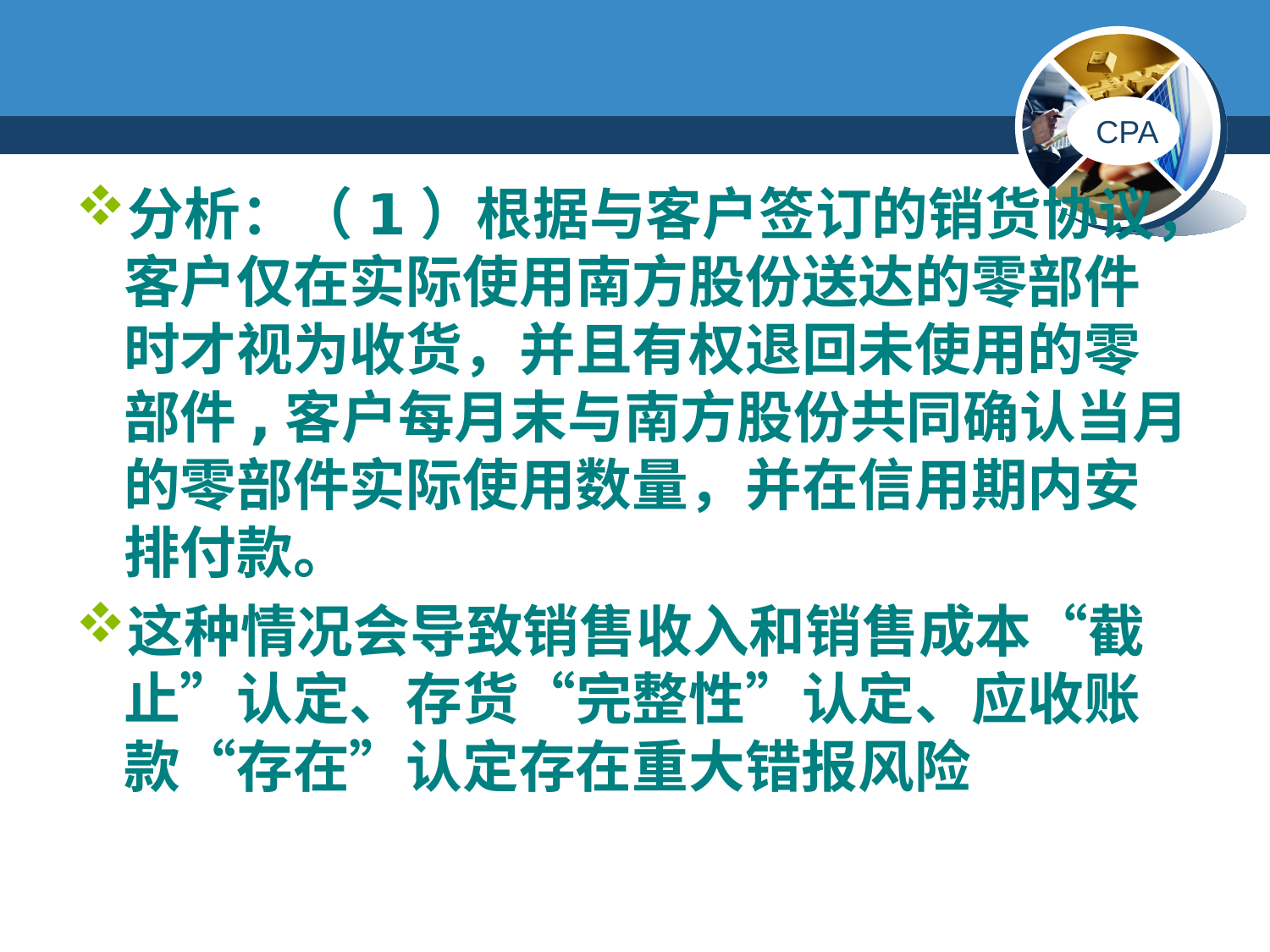

#
分析：（1）根据与客户签订的销货协议，客户仅在实际使用南方股份送达的零部件时才视为收货，并且有权退回未使用的零部件,客户每月末与南方股份共同确认当月的零部件实际使用数量，并在信用期内安排付款。
这种情况会导致销售收入和销售成本“截止”认定、存货“完整性”认定、应收账款“存在”认定存在重大错报风险